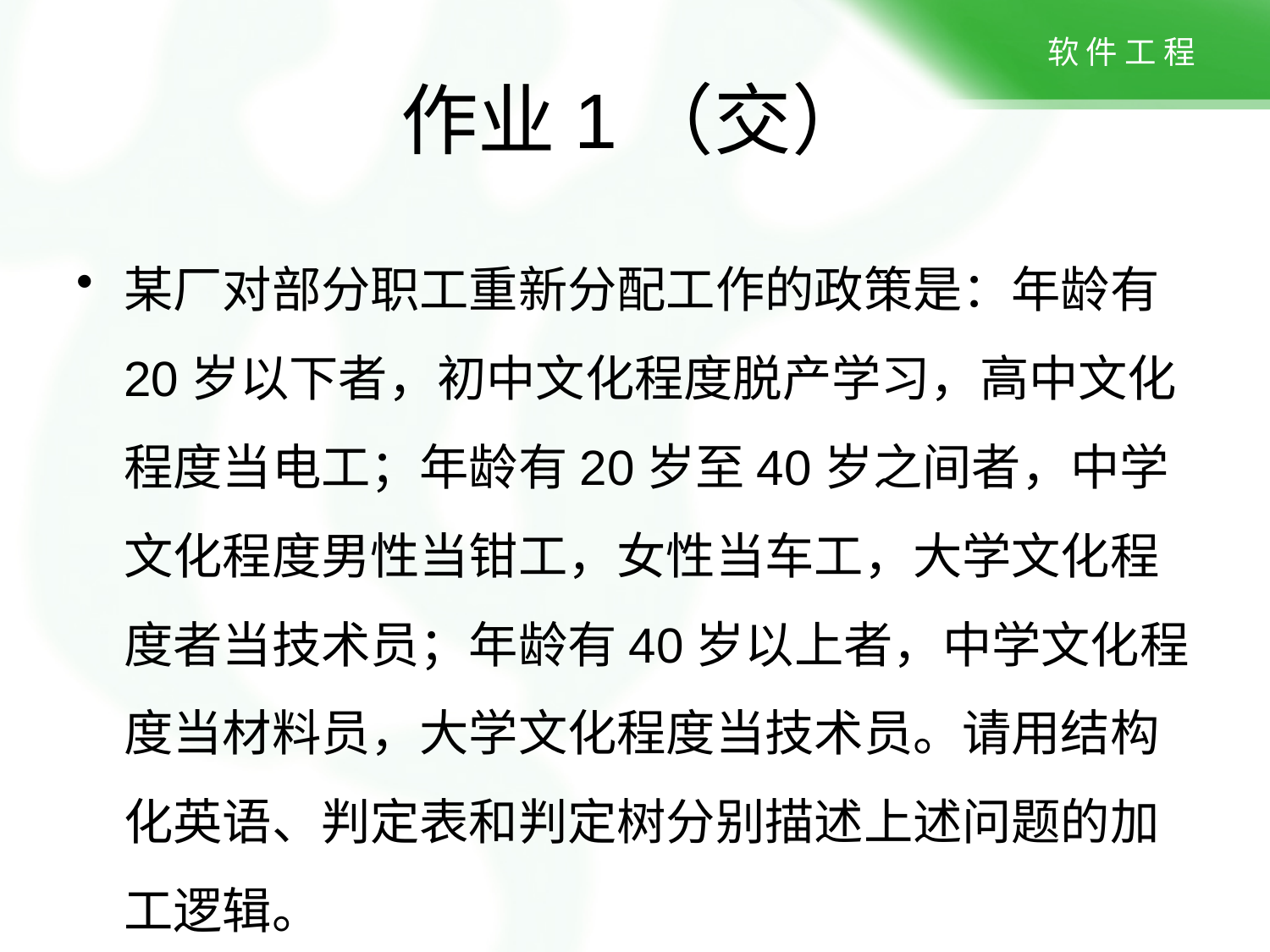

# 作业1（交）
某厂对部分职工重新分配工作的政策是：年龄有20岁以下者，初中文化程度脱产学习，高中文化程度当电工；年龄有20岁至40岁之间者，中学文化程度男性当钳工，女性当车工，大学文化程度者当技术员；年龄有40岁以上者，中学文化程度当材料员，大学文化程度当技术员。请用结构化英语、判定表和判定树分别描述上述问题的加工逻辑。